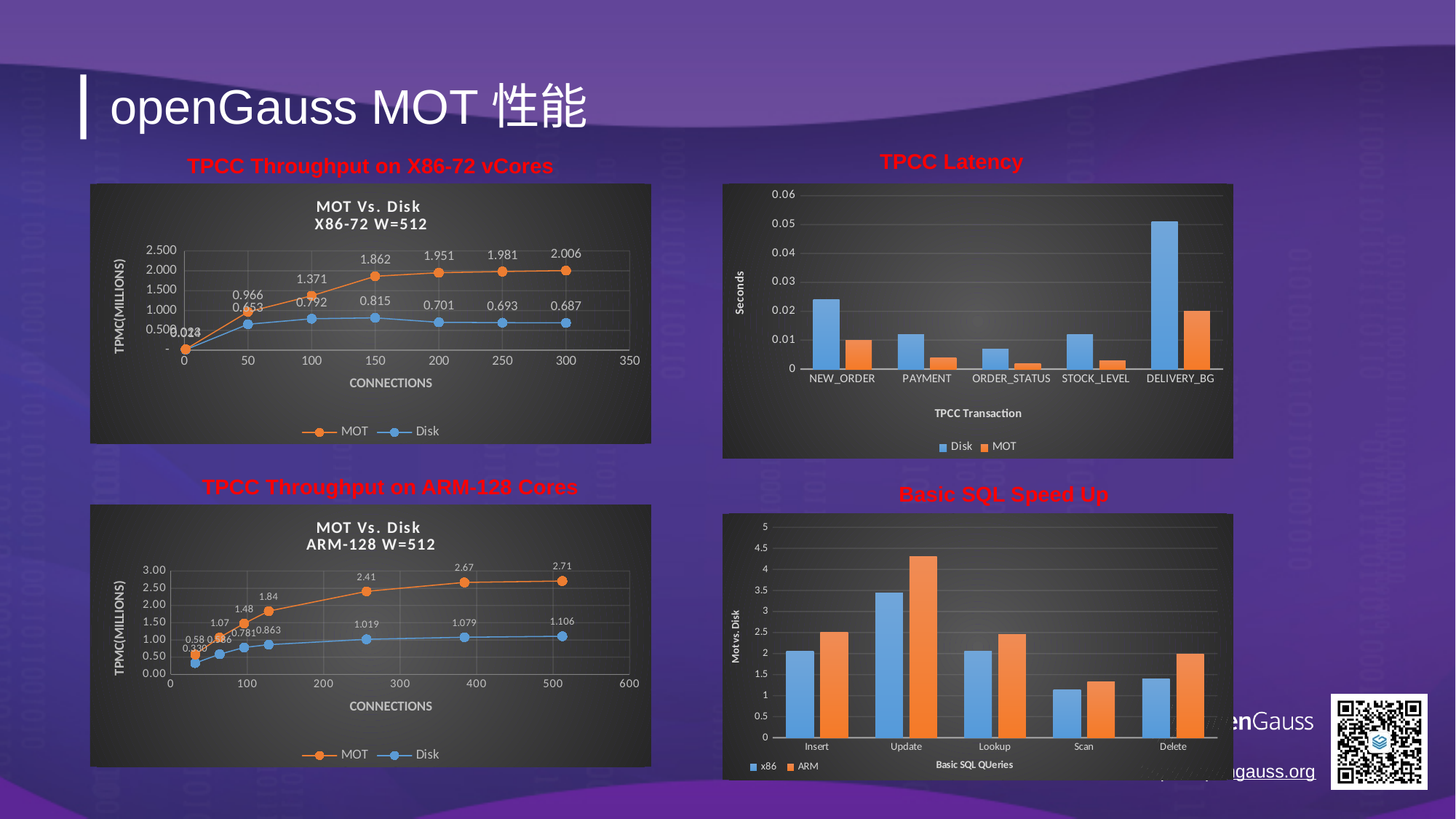

openGauss MOT性能
TPCC Latency
TPCC Throughput on X86-72 vCores

### Chart

| Category | Disk | MOT |
|---|---|---|
| NEW_ORDER | 0.024 | 0.01 |
| PAYMENT | 0.012 | 0.004 |
| ORDER_STATUS | 0.007 | 0.002 |
| STOCK_LEVEL | 0.012 | 0.003 |
| DELIVERY_BG | 0.051 | 0.02 |

### Chart: MOT Vs. Disk
X86-72 W=512

| Category | MOT | Disk |
|---|---|---|
TPCC Throughput on ARM-128 Cores
Basic SQL Speed Up

### Chart: MOT Vs. Disk
ARM-128 W=512

| Category | MOT | Disk |
|---|---|---|

### Chart

| Category | x86 | ARM |
|---|---|---|
| Insert | 2.05528722413887 | 2.50058441450016 |
| Update | 3.44263350501491 | 4.29971511488591 |
| Lookup | 2.06382978723404 | 2.45454545454545 |
| Scan | 1.14457831325301 | 1.32432432432432 |
| Delete | 1.39812189691178 | 1.98626734209071 |